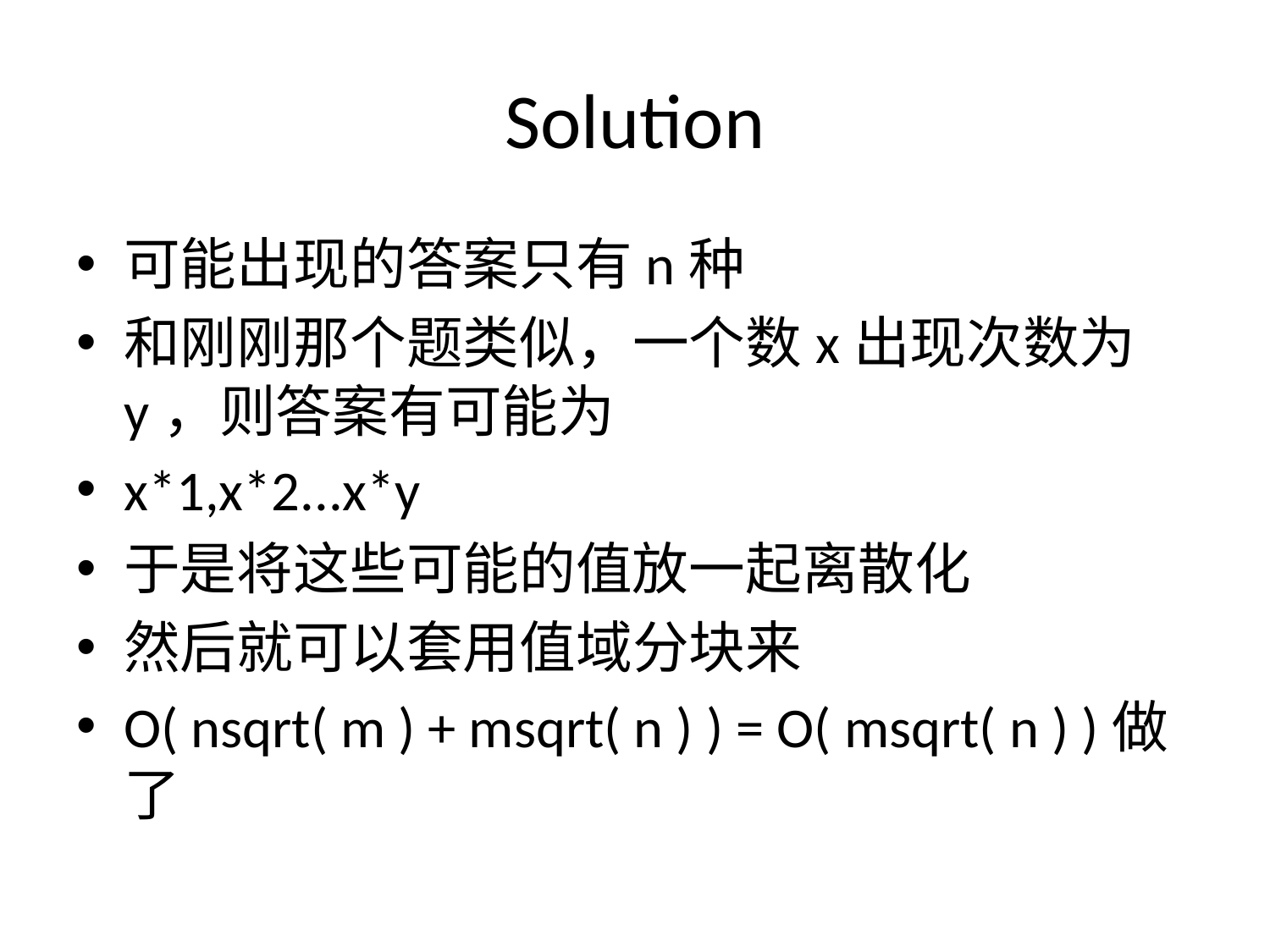

# Solution
可能出现的答案只有n种
和刚刚那个题类似，一个数x出现次数为y，则答案有可能为
x*1,x*2...x*y
于是将这些可能的值放一起离散化
然后就可以套用值域分块来
O( nsqrt( m ) + msqrt( n ) ) = O( msqrt( n ) )做了